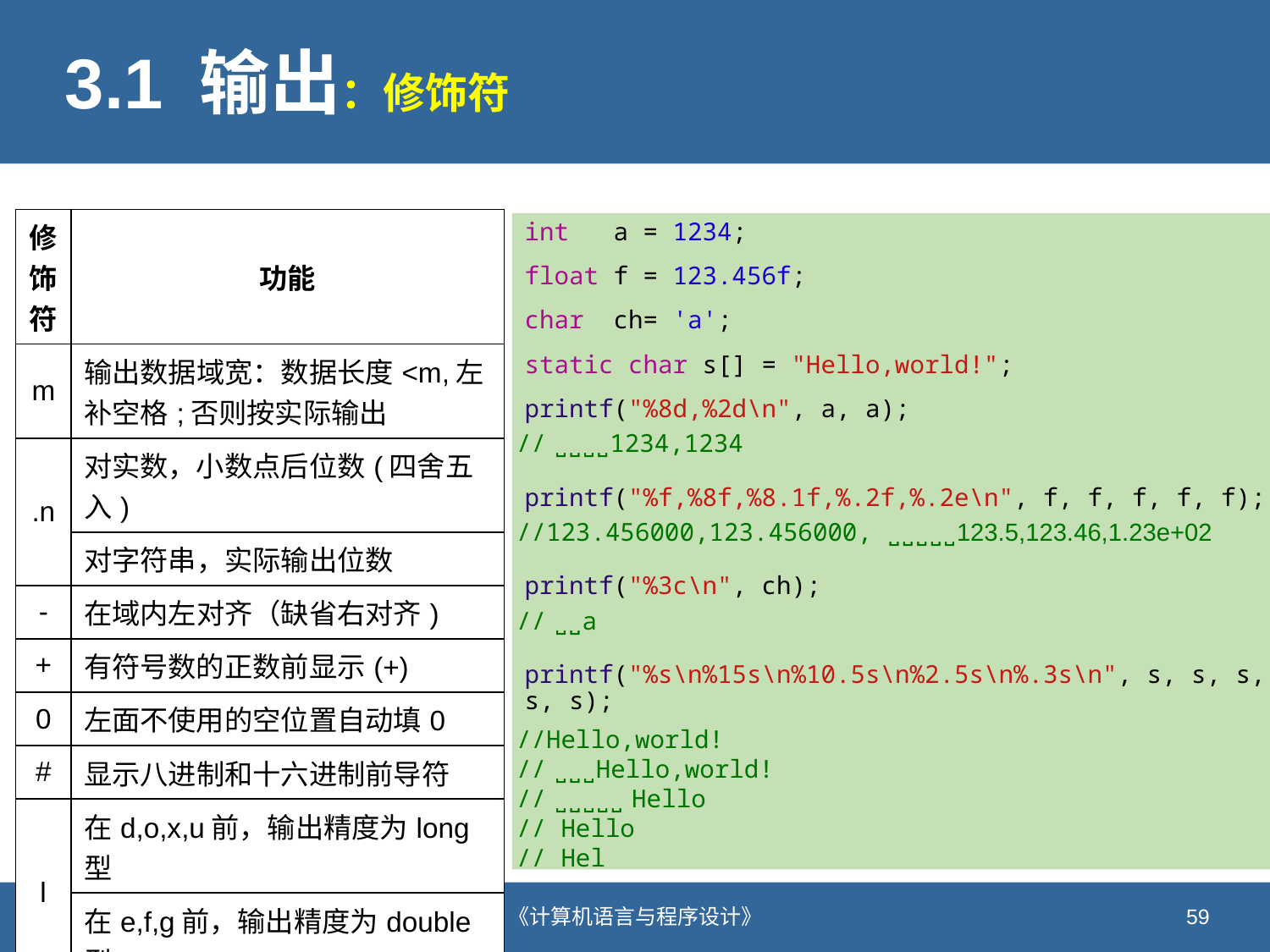

# 3.1 输出：修饰符
| 修饰符 | 功能 |
| --- | --- |
| m | 输出数据域宽：数据长度<m,左补空格;否则按实际输出 |
| .n | 对实数，小数点后位数(四舍五入) |
|  | 对字符串，实际输出位数 |
| - | 在域内左对齐（缺省右对齐) |
| + | 有符号数的正数前显示(+) |
| 0 | 左面不使用的空位置自动填0 |
| # | 显示八进制和十六进制前导符 |
| l | 在d,o,x,u前，输出精度为long型 |
|  | 在e,f,g前，输出精度为double型 |
int   a = 1234;
float f = 123.456f;
char  ch= 'a';
static char s[] = "Hello,world!";
printf("%8d,%2d\n", a, a);

printf("%f,%8f,%8.1f,%.2f,%.2e\n", f, f, f, f, f);

printf("%3c\n", ch);

printf("%s\n%15s\n%10.5s\n%2.5s\n%.3s\n", s, s, s, s, s);

// ̺̺  ̺̺  ̺̺  ̺̺ 1234,1234

//123.456000,123.456000,  ̺̺  ̺̺  ̺̺  ̺̺  ̺̺ 123.5,123.46,1.23e+02

// ̺̺  ̺̺ a

//Hello,world!
// ̺̺  ̺̺  ̺̺ Hello,world!
// ̺̺  ̺̺  ̺̺  ̺̺  ̺̺ Hello
// Hello
// Hel
2020/9/25
《计算机语言与程序设计》
59